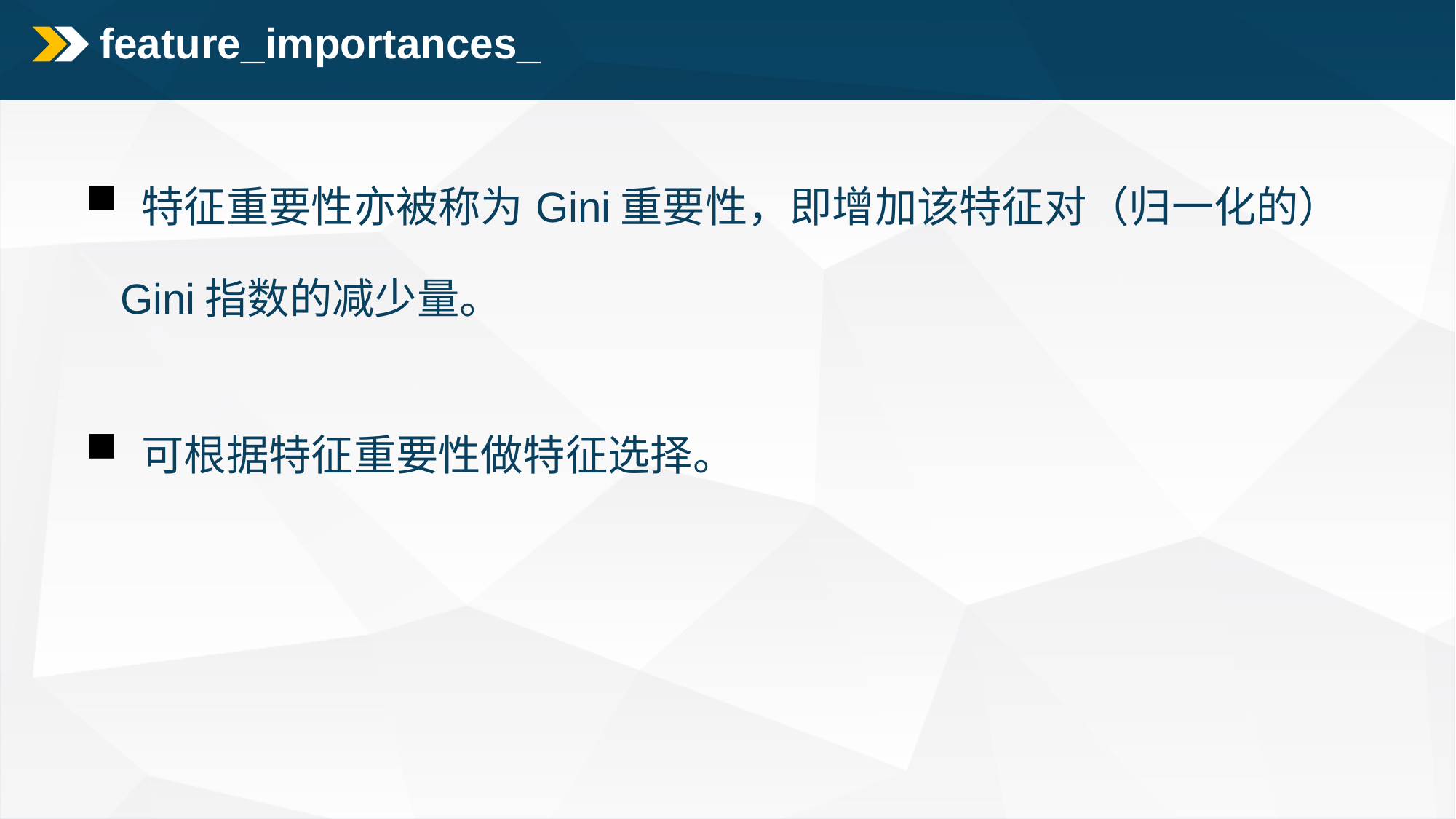

# feature_importances_
 特征重要性亦被称为Gini重要性，即增加该特征对（归一化的）Gini指数的减少量。

 可根据特征重要性做特征选择。